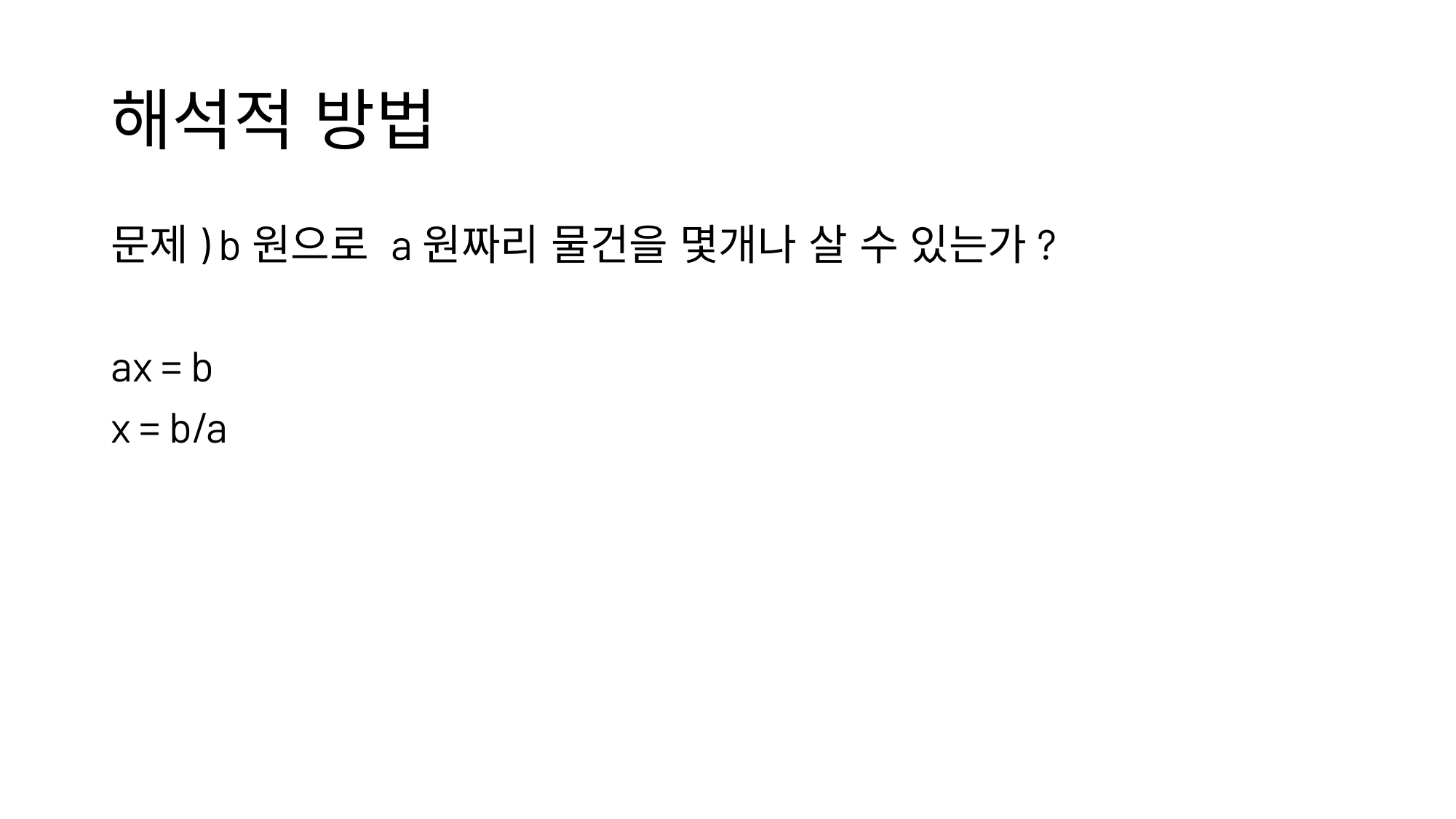

# 해석적 방법
문제) b원으로 a원짜리 물건을 몇개나 살 수 있는가?

ax = b
x = b/a